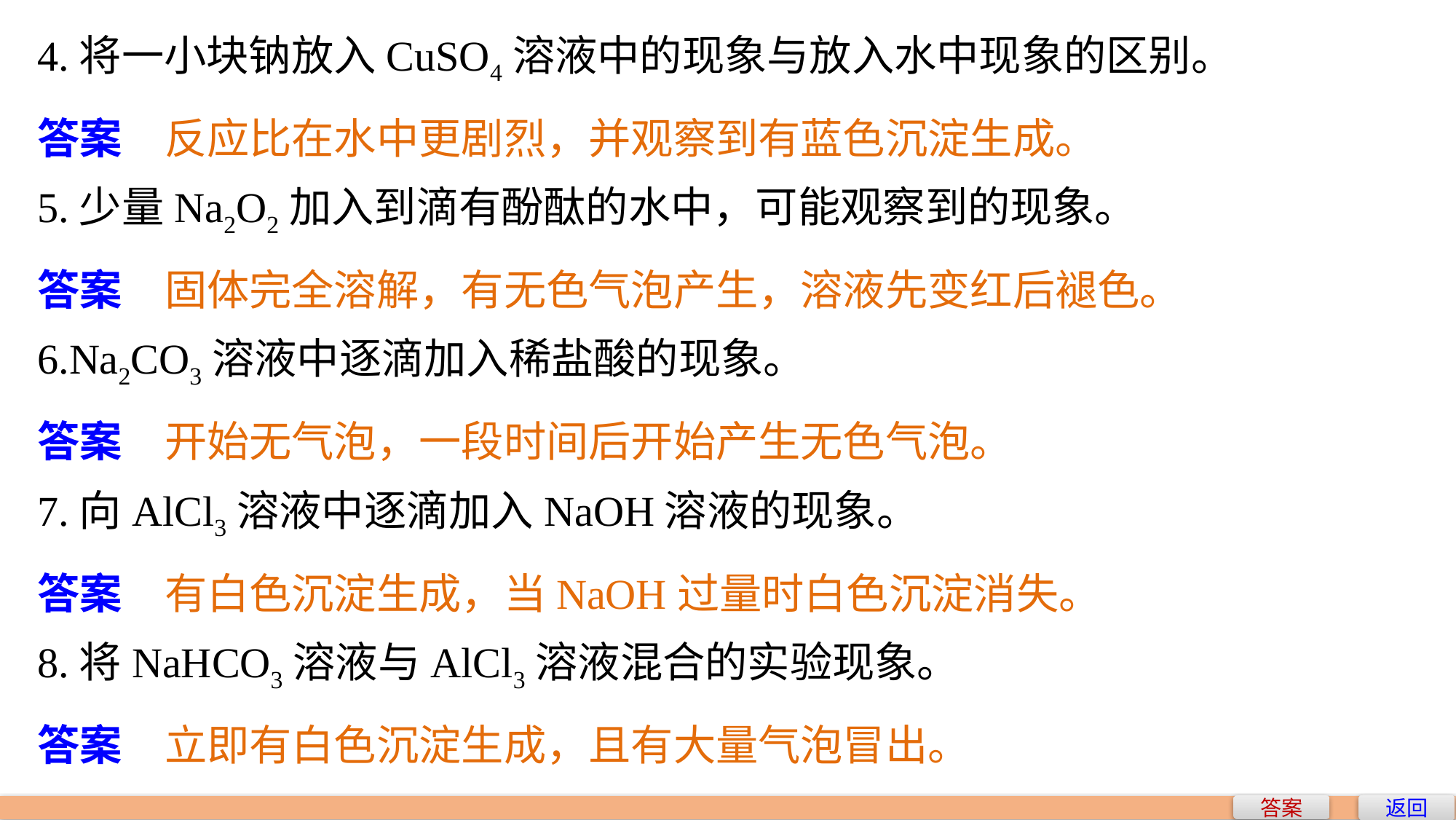

4.将一小块钠放入CuSO4溶液中的现象与放入水中现象的区别。
答案　反应比在水中更剧烈，并观察到有蓝色沉淀生成。
5.少量Na2O2加入到滴有酚酞的水中，可能观察到的现象。
答案　固体完全溶解，有无色气泡产生，溶液先变红后褪色。
6.Na2CO3溶液中逐滴加入稀盐酸的现象。
答案　开始无气泡，一段时间后开始产生无色气泡。
7.向AlCl3溶液中逐滴加入NaOH溶液的现象。
答案　有白色沉淀生成，当NaOH过量时白色沉淀消失。
8.将NaHCO3溶液与AlCl3溶液混合的实验现象。
答案　立即有白色沉淀生成，且有大量气泡冒出。
返回
答案